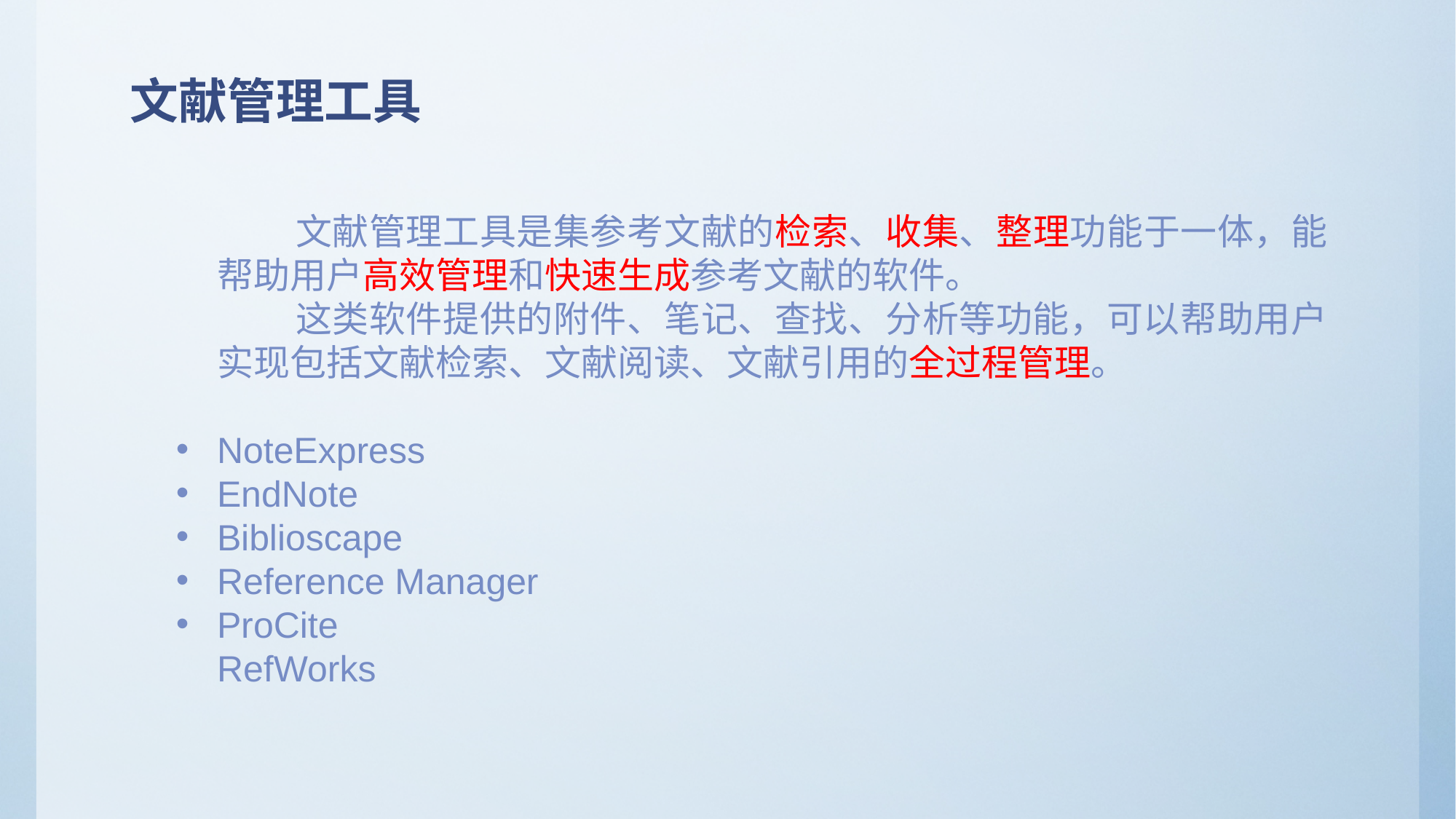

文献管理工具
        文献管理工具是集参考文献的检索、收集、整理功能于一体，能帮助用户高效管理和快速生成参考文献的软件。
        这类软件提供的附件、笔记、查找、分析等功能，可以帮助用户实现包括文献检索、文献阅读、文献引用的全过程管理。

NoteExpress
EndNote
Biblioscape
Reference Manager
ProCite
RefWorks